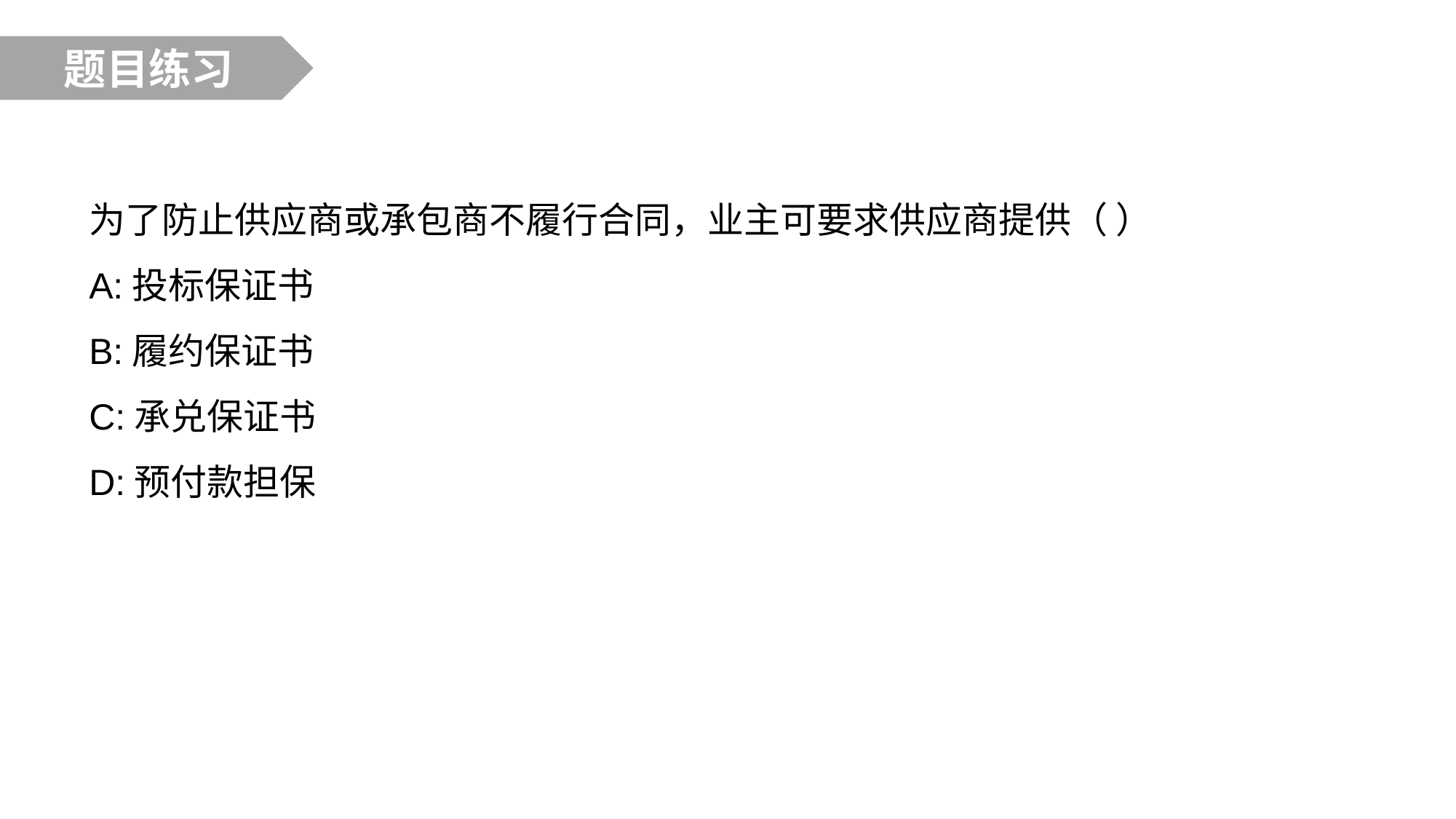

题目练习
为了防止供应商或承包商不履行合同，业主可要求供应商提供（ ）
A:投标保证书
B:履约保证书
C:承兑保证书
D:预付款担保